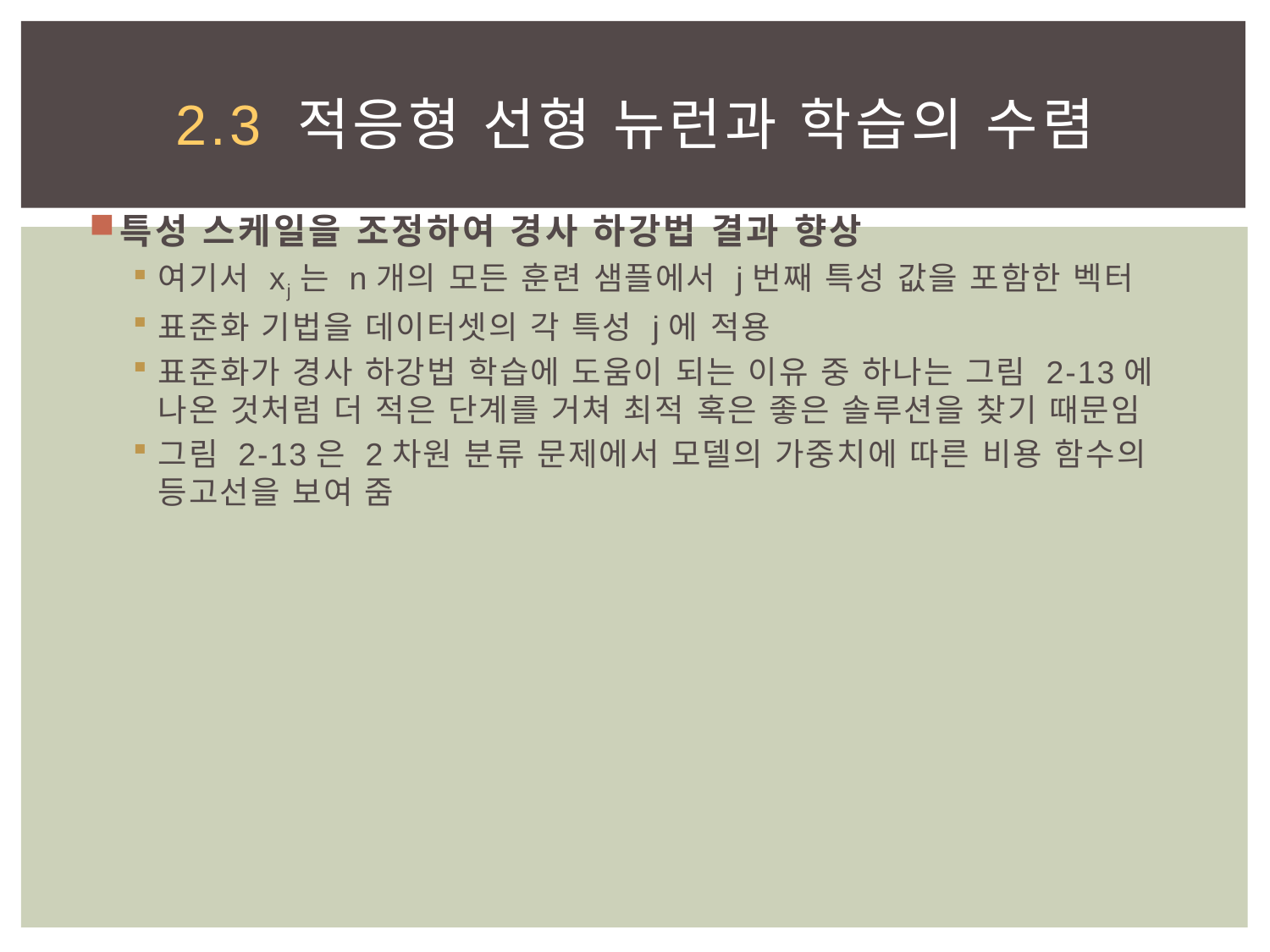

# 2.3 적응형 선형 뉴런과 학습의 수렴
특성 스케일을 조정하여 경사 하강법 결과 향상
여기서 xj는 n개의 모든 훈련 샘플에서 j번째 특성 값을 포함한 벡터
표준화 기법을 데이터셋의 각 특성 j에 적용
표준화가 경사 하강법 학습에 도움이 되는 이유 중 하나는 그림 2-13에 나온 것처럼 더 적은 단계를 거쳐 최적 혹은 좋은 솔루션을 찾기 때문임
그림 2-13은 2차원 분류 문제에서 모델의 가중치에 따른 비용 함수의 등고선을 보여 줌